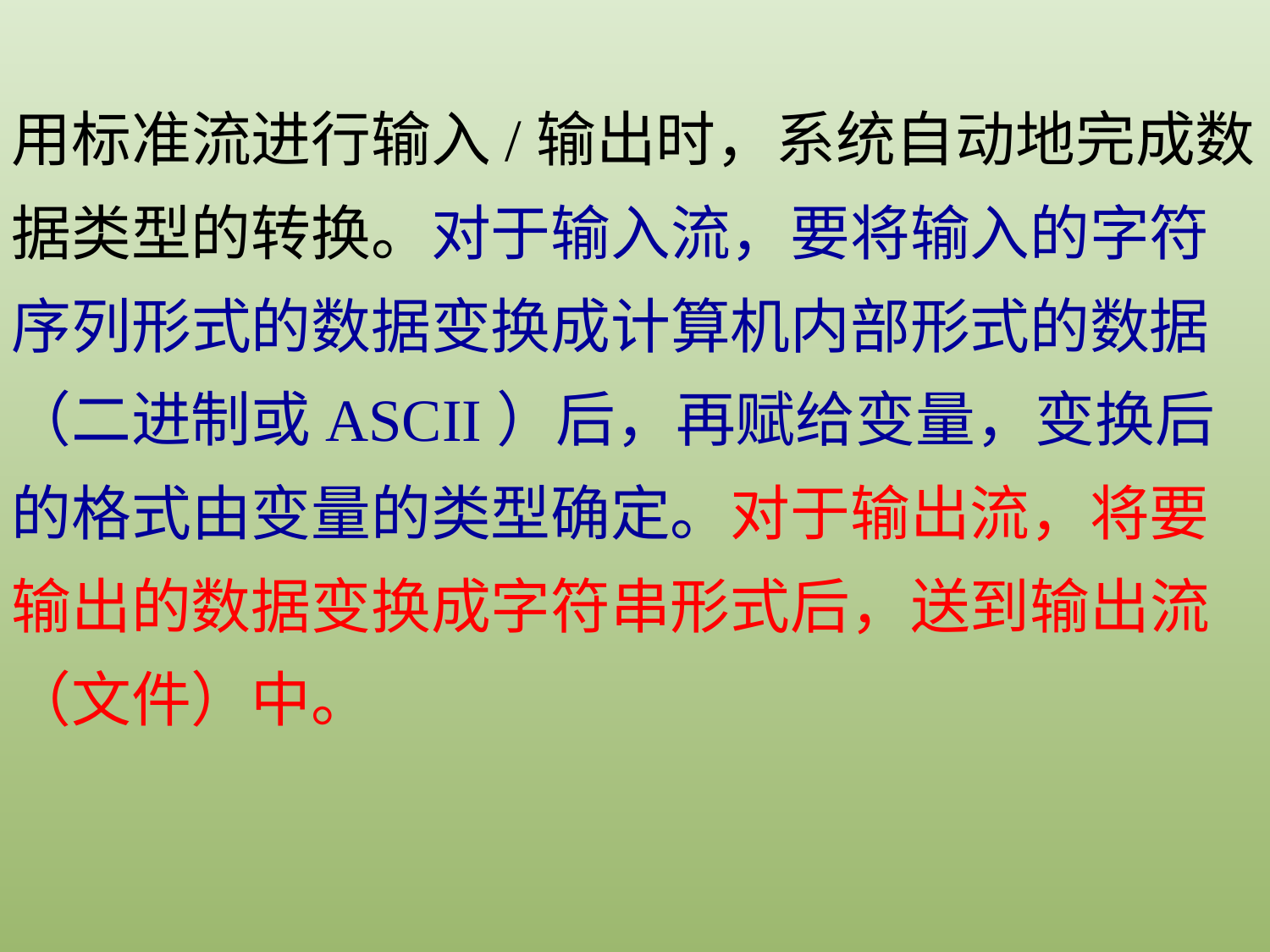

用标准流进行输入/输出时，系统自动地完成数据类型的转换。对于输入流，要将输入的字符序列形式的数据变换成计算机内部形式的数据（二进制或ASCII）后，再赋给变量，变换后的格式由变量的类型确定。对于输出流，将要输出的数据变换成字符串形式后，送到输出流（文件）中。
888